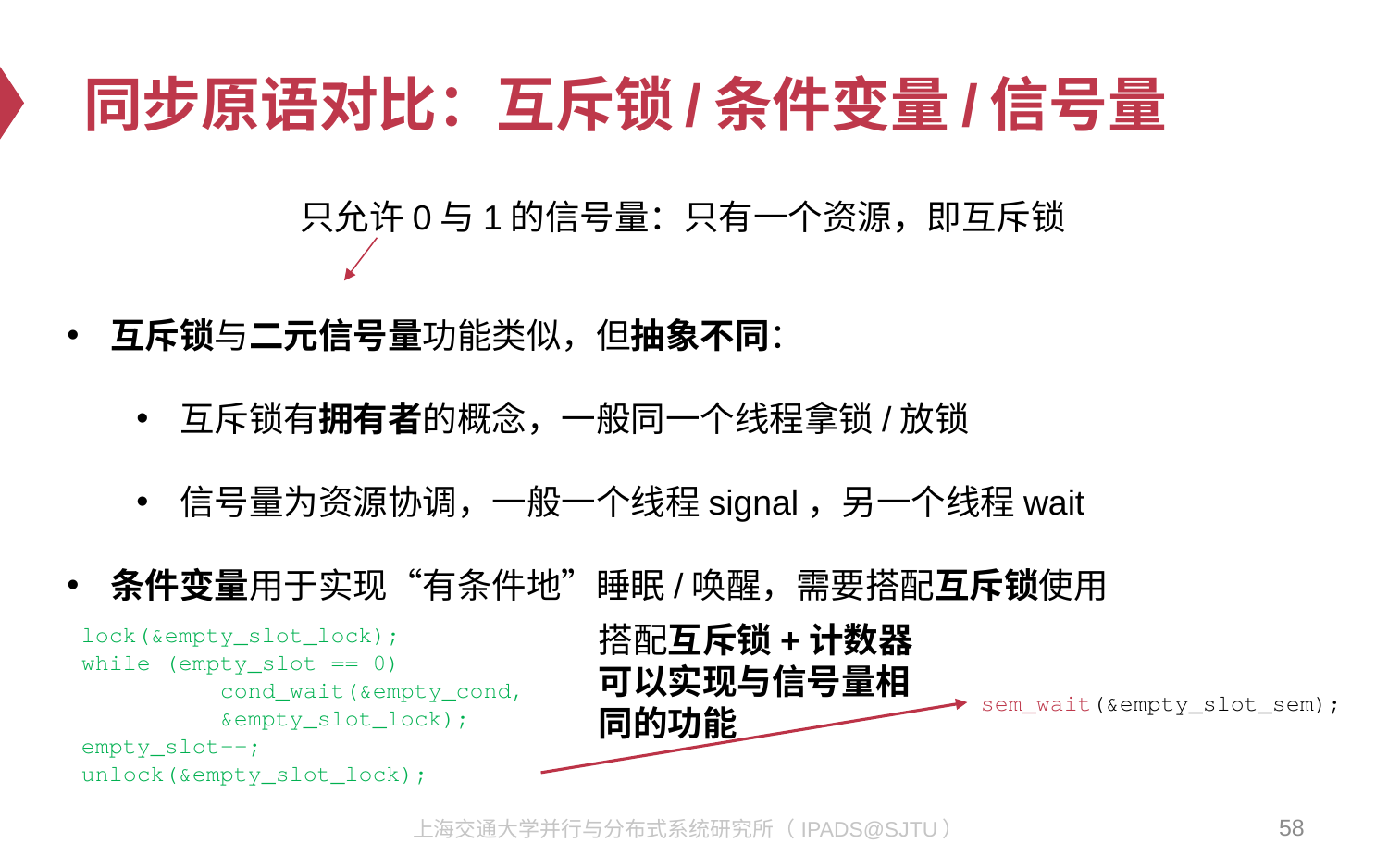

# 同步原语对比：互斥锁/条件变量/信号量
只允许0与1的信号量：只有一个资源，即互斥锁
互斥锁与二元信号量功能类似，但抽象不同：
互斥锁有拥有者的概念，一般同一个线程拿锁/放锁
信号量为资源协调，一般一个线程signal，另一个线程wait
条件变量用于实现“有条件地”睡眠/唤醒，需要搭配互斥锁使用
搭配互斥锁+计数器可以实现与信号量相同的功能
	lock(&empty_slot_lock);
	while (empty_slot == 0)
		cond_wait(&empty_cond,
                    &empty_slot_lock);
	empty_slot--;
	unlock(&empty_slot_lock);
sem_wait(&empty_slot_sem);
58
上海交通大学并行与分布式系统研究所（IPADS@SJTU）